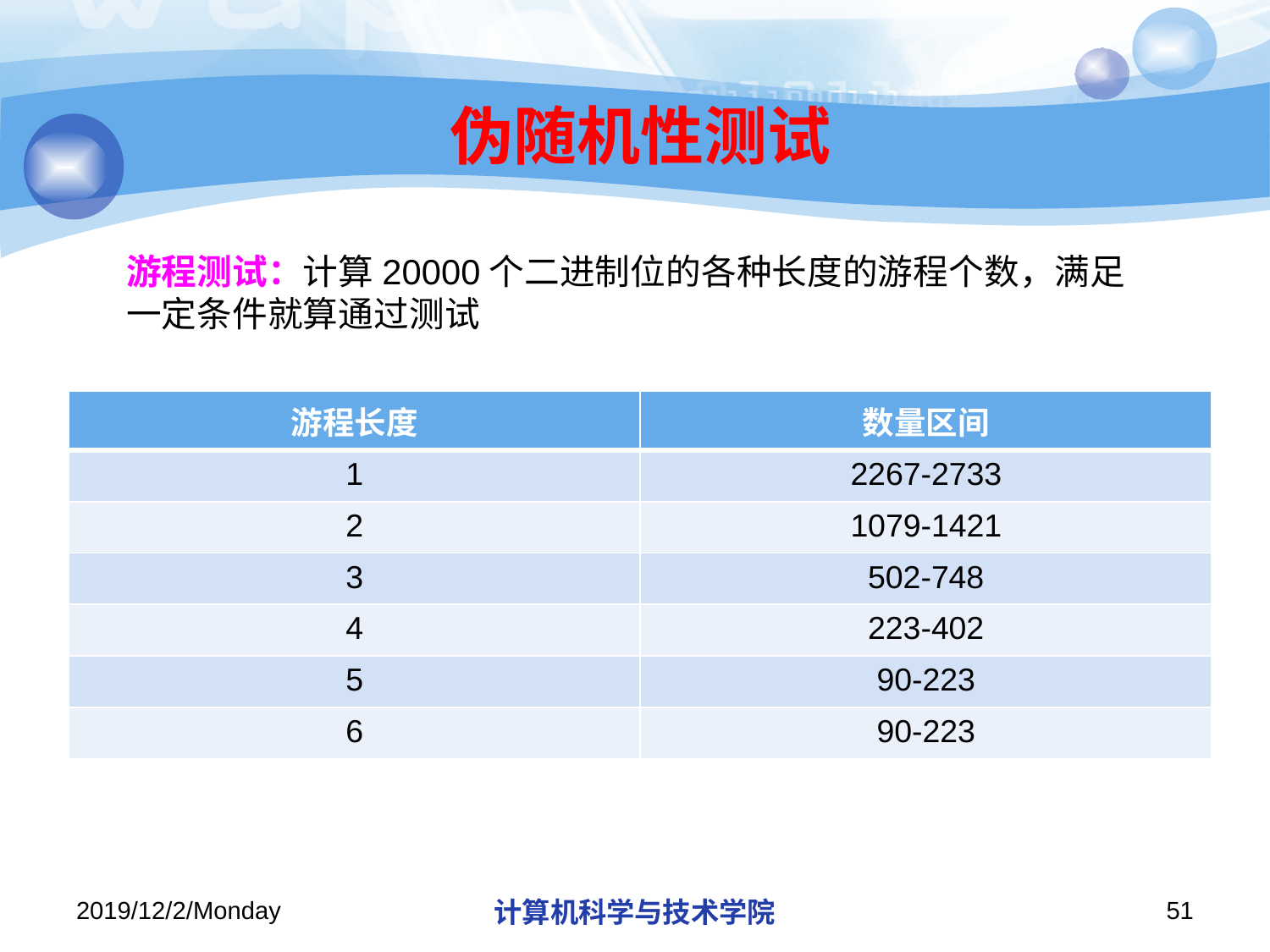

# 伪随机性测试
游程测试：计算20000个二进制位的各种长度的游程个数，满足一定条件就算通过测试
| 游程长度 | 数量区间 |
| --- | --- |
| 1 | 2267-2733 |
| 2 | 1079-1421 |
| 3 | 502-748 |
| 4 | 223-402 |
| 5 | 90-223 |
| 6 | 90-223 |
2019/12/2/Monday
计算机科学与技术学院
51